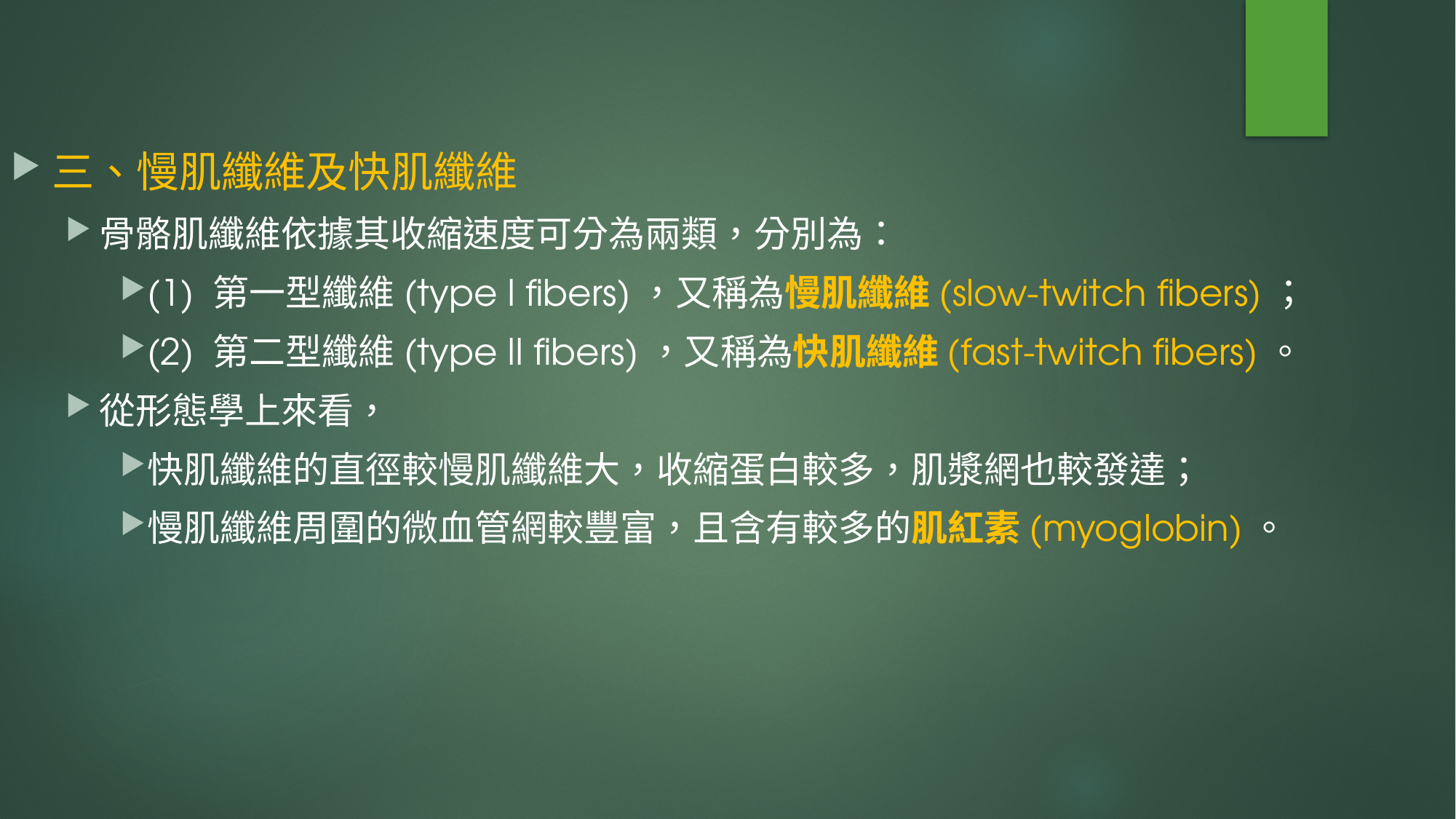

三、慢肌纖維及快肌纖維
骨骼肌纖維依據其收縮速度可分為兩類，分別為：
(1) 第一型纖維(type I fibers)，又稱為慢肌纖維(slow-twitch fibers)；
(2) 第二型纖維(type II fibers)，又稱為快肌纖維(fast-twitch fibers)。
從形態學上來看，
快肌纖維的直徑較慢肌纖維大，收縮蛋白較多，肌漿網也較發達；
慢肌纖維周圍的微血管網較豐富，且含有較多的肌紅素(myoglobin)。